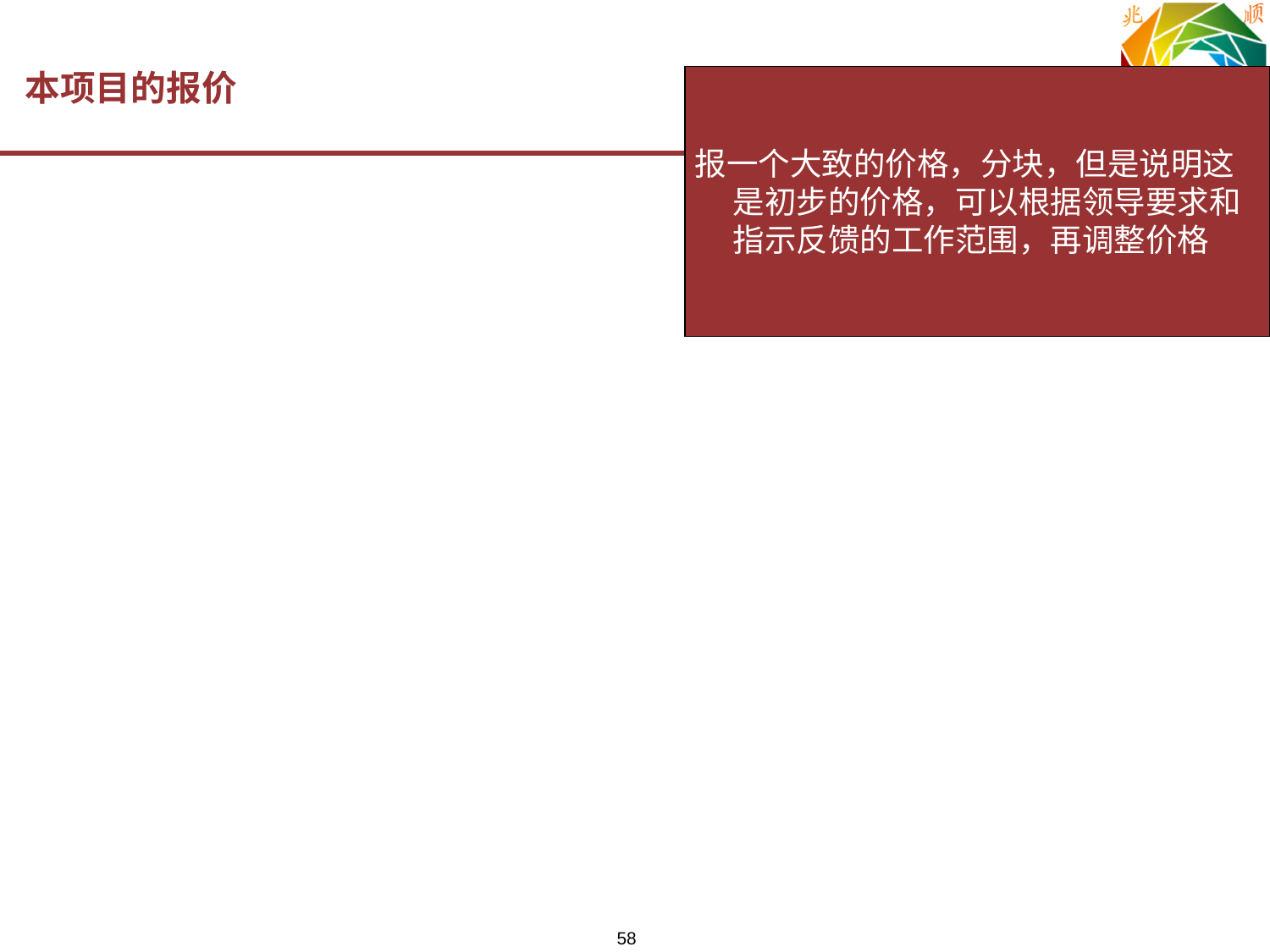

# 本项目的报价
报一个大致的价格，分块，但是说明这是初步的价格，可以根据领导要求和指示反馈的工作范围，再调整价格

58